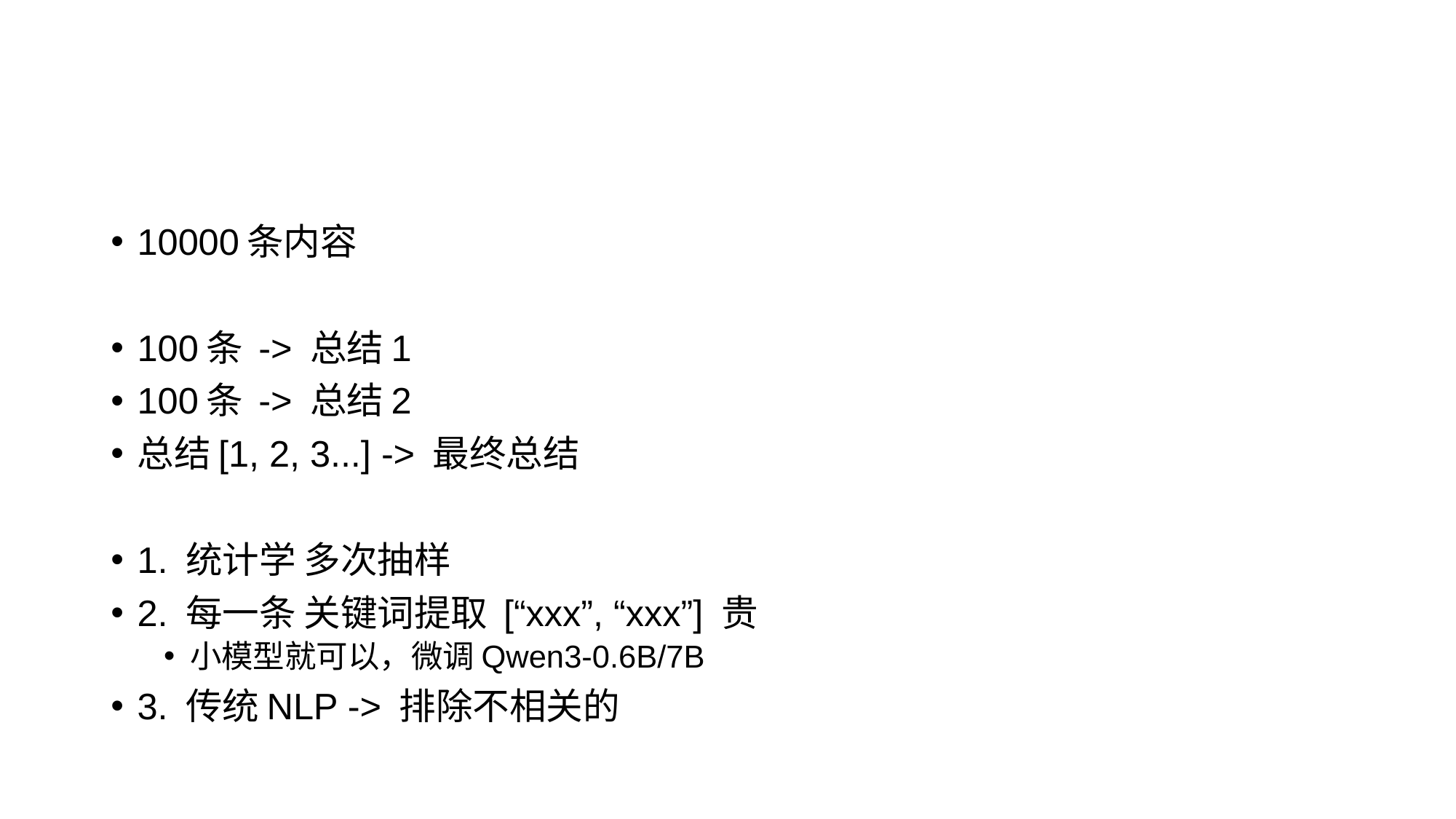

#
10000条内容

100条 -> 总结1
100条 -> 总结2
总结[1, 2, 3...] -> 最终总结

1. 统计学 多次抽样
2. 每一条 关键词提取 [“xxx”, “xxx”] 贵
小模型就可以，微调Qwen3-0.6B/7B
3. 传统NLP -> 排除不相关的